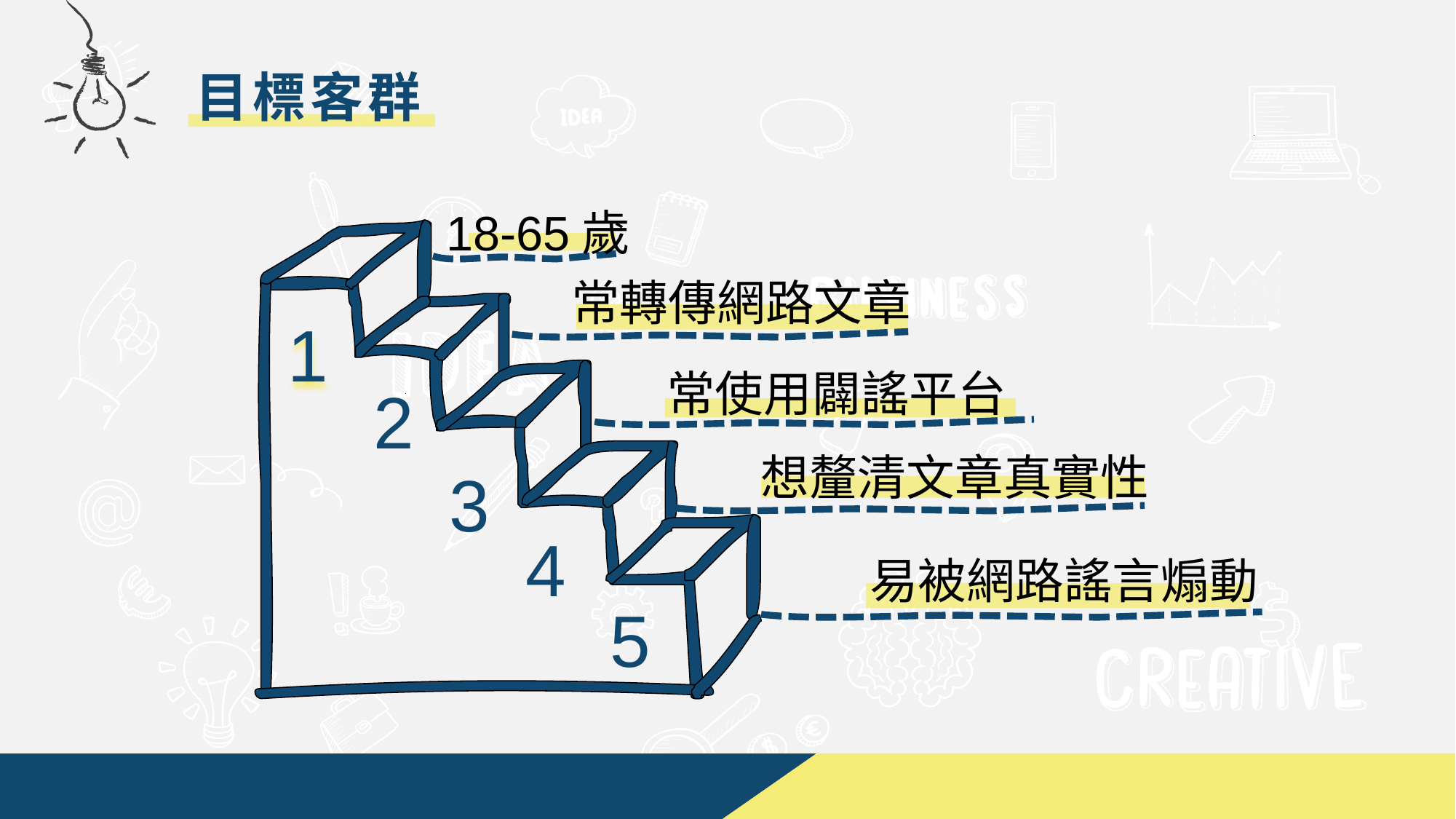

目標客群

18-65歲

常轉傳網路文章
1

常使用闢謠平台
2

想釐清文章真實性
3

4
易被網路謠言煽動

5